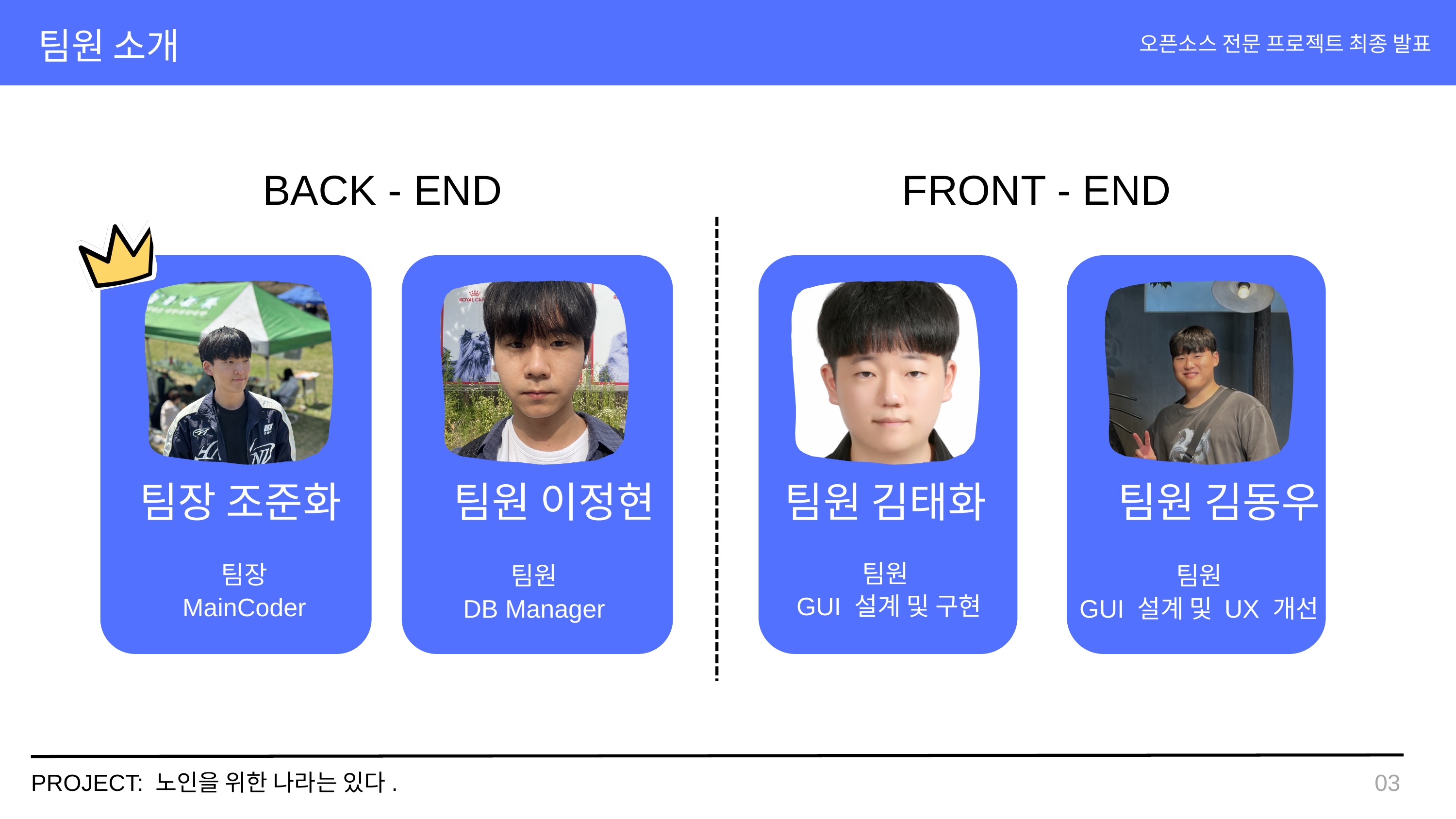

팀원 소개
오픈소스 전문 프로젝트 최종 발표
BACK - END
FRONT - END

팀장 조준화
팀원 이정현
팀원 김태화
팀원 김동우

팀장
MainCoder

팀원
 GUI 설계 및 구현
팀원
DB Manager

팀원
GUI 설계 및 UX 개선

PROJECT: 노인을 위한 나라는 있다.
03